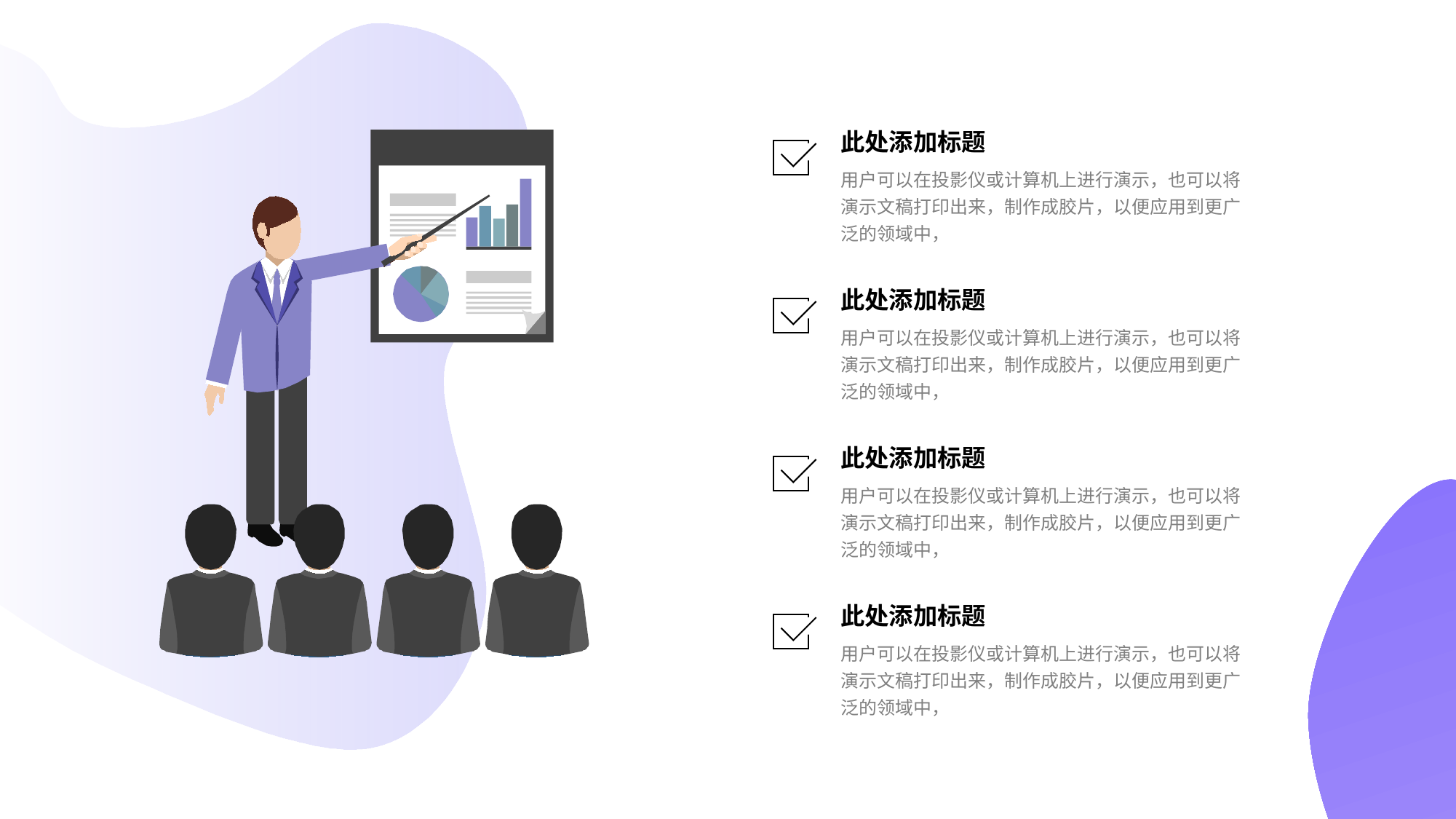

此处添加标题

用户可以在投影仪或计算机上进行演示，也可以将演示文稿打印出来，制作成胶片，以便应用到更广泛的领域中，
此处添加标题

用户可以在投影仪或计算机上进行演示，也可以将演示文稿打印出来，制作成胶片，以便应用到更广泛的领域中，
此处添加标题

用户可以在投影仪或计算机上进行演示，也可以将演示文稿打印出来，制作成胶片，以便应用到更广泛的领域中，
此处添加标题

用户可以在投影仪或计算机上进行演示，也可以将演示文稿打印出来，制作成胶片，以便应用到更广泛的领域中，